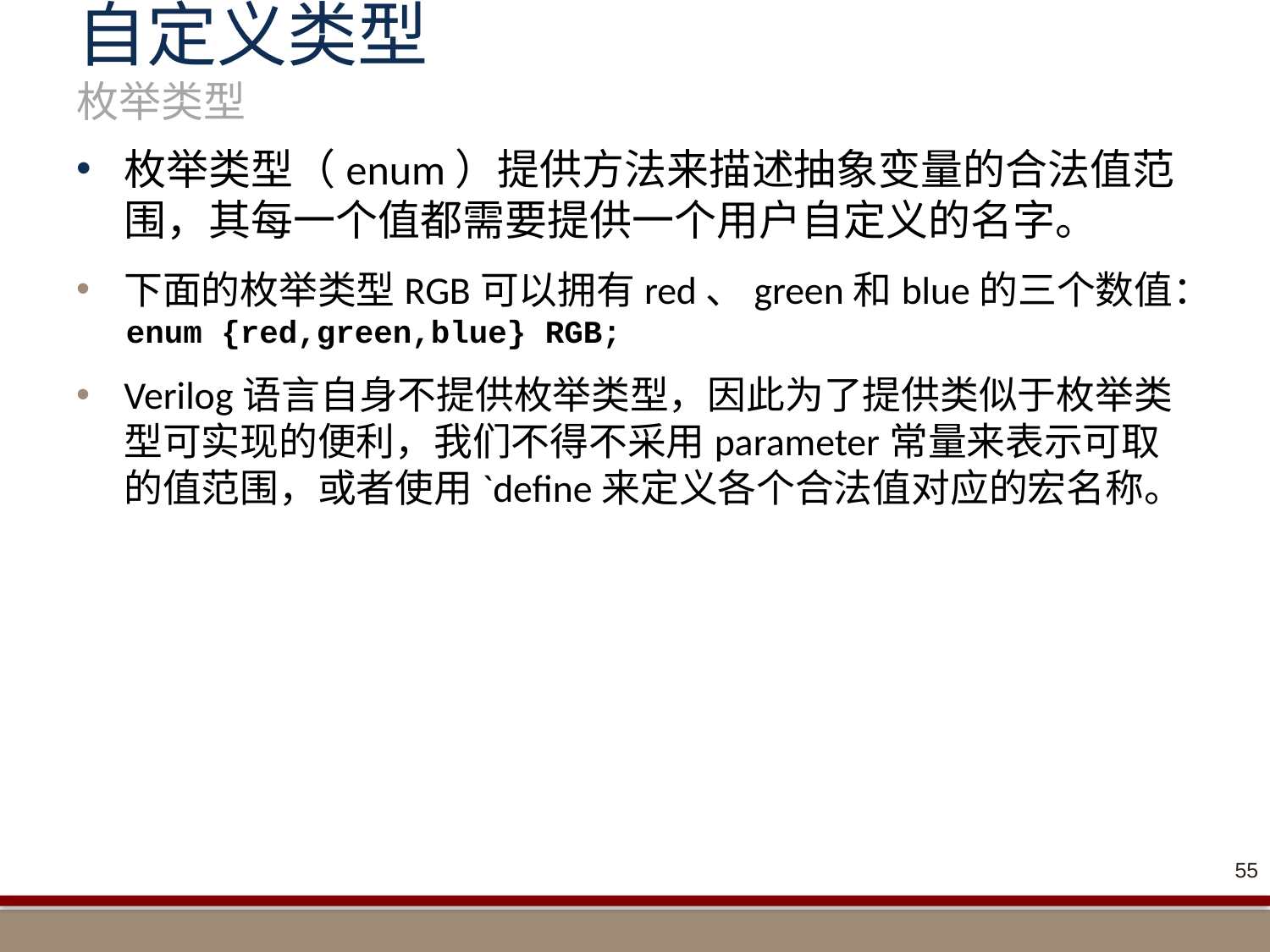

# 自定义类型 枚举类型
枚举类型（enum）提供方法来描述抽象变量的合法值范围，其每一个值都需要提供一个用户自定义的名字。
下面的枚举类型RGB可以拥有red、green和blue的三个数值：
enum {red,green,blue} RGB;
Verilog语言自身不提供枚举类型，因此为了提供类似于枚举类型可实现的便利，我们不得不采用parameter常量来表示可取的值范围，或者使用`define来定义各个合法值对应的宏名称。
55